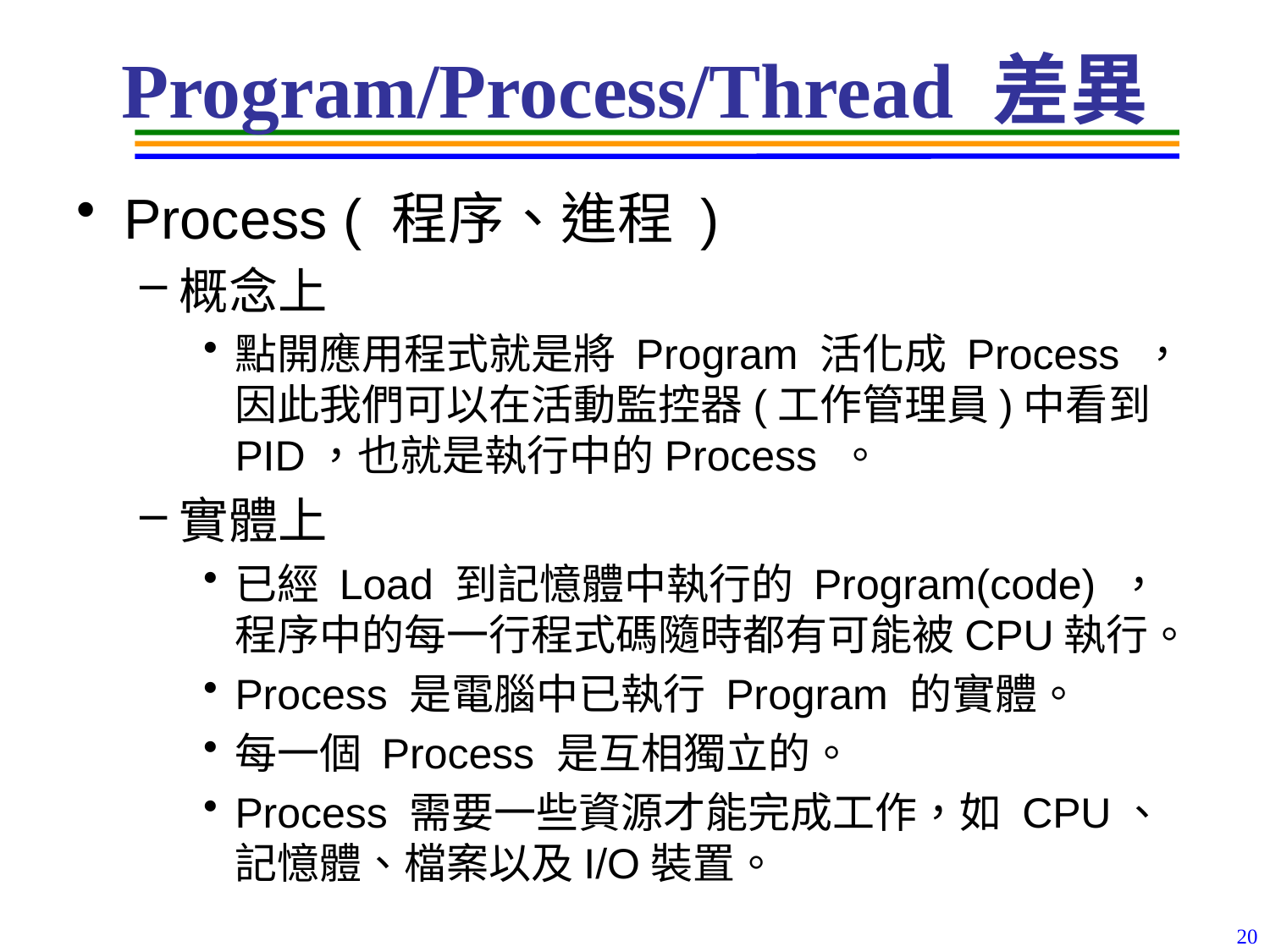

# Program/Process/Thread 差異
Process ( 程序、進程 )
概念上
點開應用程式就是將 Program 活化成 Process ，因此我們可以在活動監控器(工作管理員)中看到PID，也就是執行中的Process 。
實體上
已經 Load 到記憶體中執行的 Program(code) ，程序中的每一行程式碼隨時都有可能被CPU執行。
Process 是電腦中已執行 Program 的實體。
每一個 Process 是互相獨立的。
Process 需要一些資源才能完成工作，如 CPU、記憶體、檔案以及I/O裝置。

20